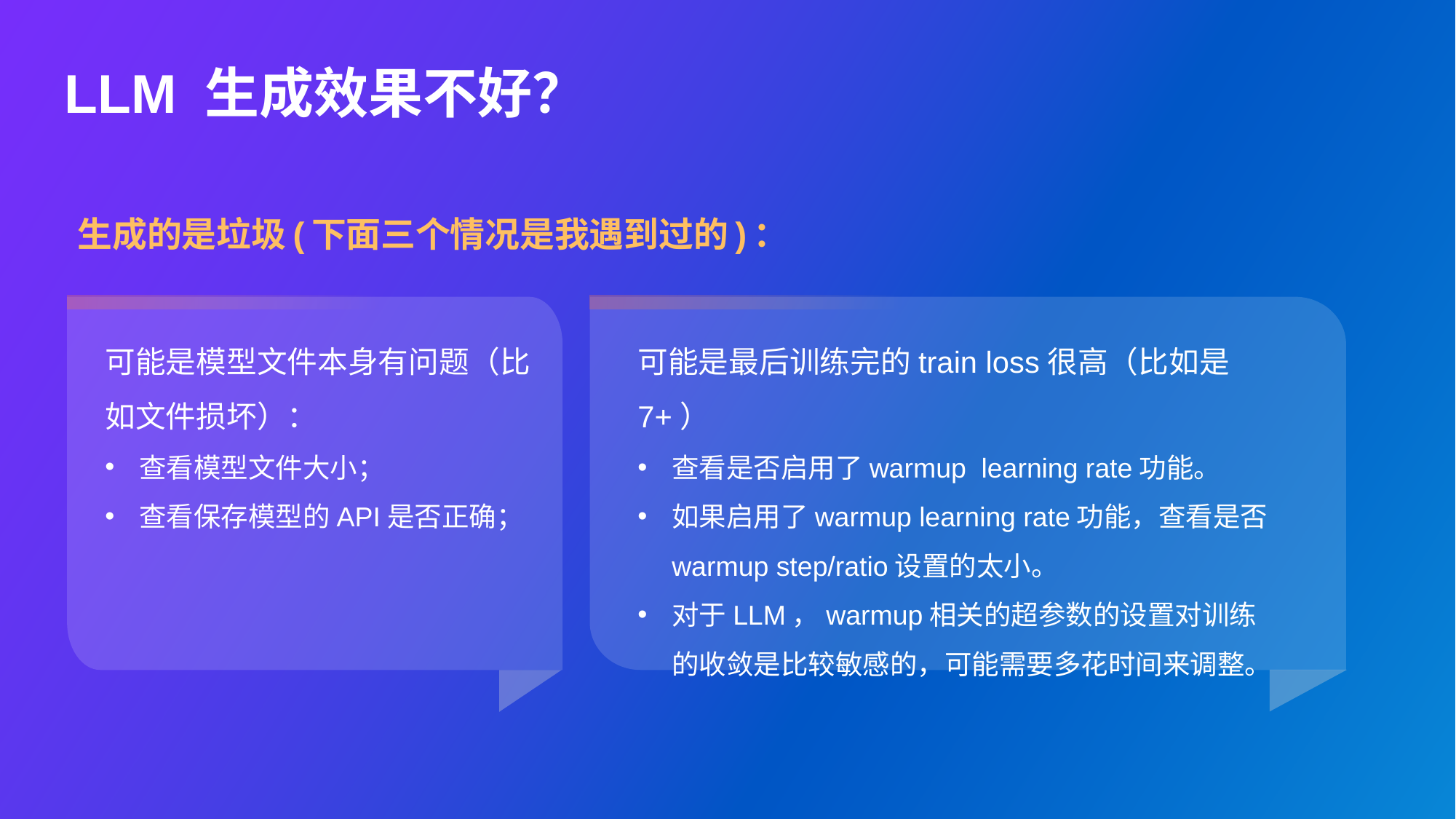

# LLM 生成效果不好？
生成的是垃圾(下面三个情况是我遇到过的)：

可能是模型文件本身有问题（比如文件损坏）：
查看模型文件大小；
查看保存模型的API是否正确；
可能是最后训练完的train loss很高（比如是7+）
查看是否启用了warmup  learning rate功能。
如果启用了warmup learning rate功能，查看是否warmup step/ratio设置的太小。
对于LLM，warmup相关的超参数的设置对训练的收敛是比较敏感的，可能需要多花时间来调整。